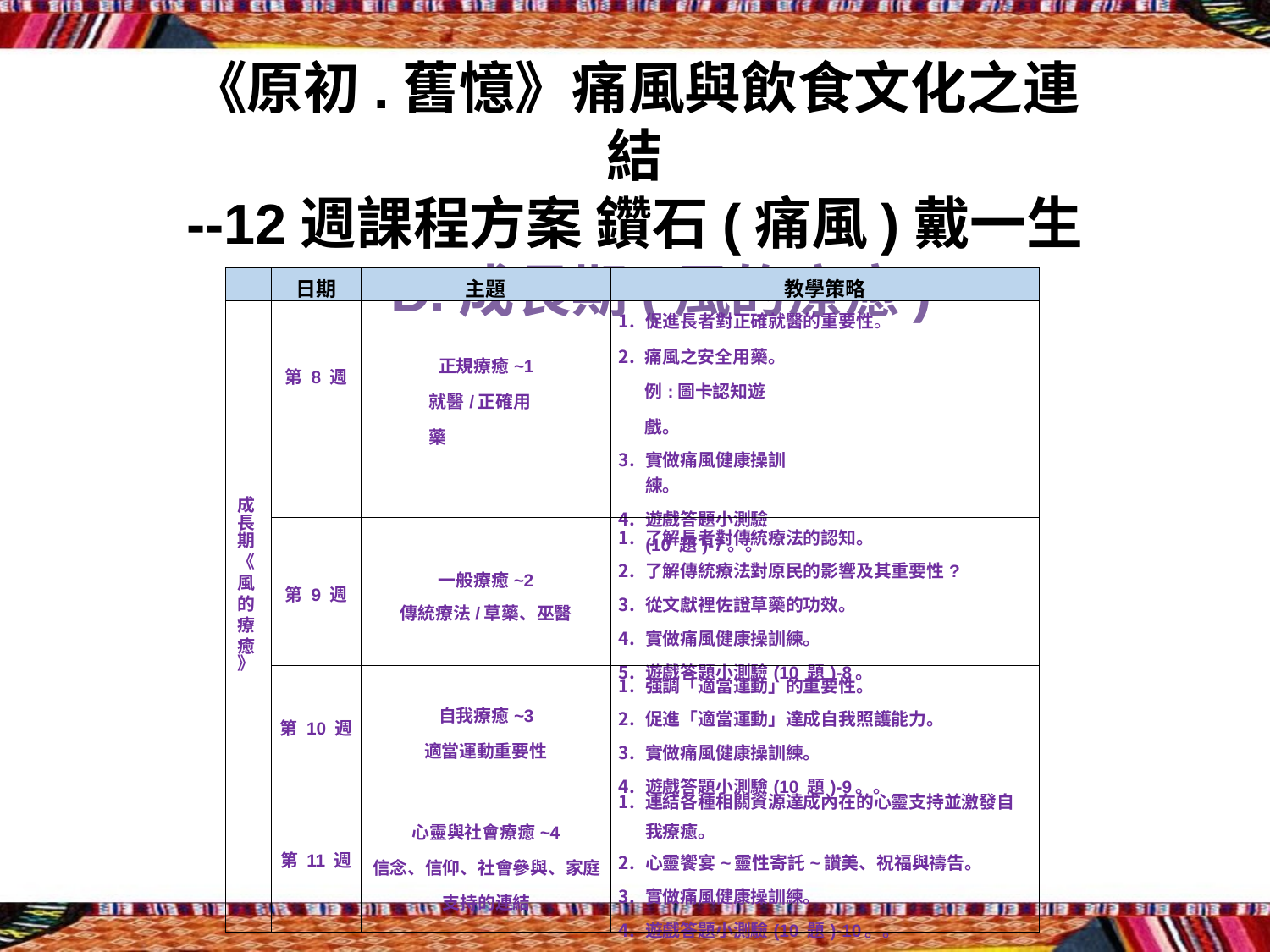

《原初.舊憶》痛風與飲食文化之連結
--12週課程方案 鑽石(痛風)戴一生
D.成長期(風的療癒)
|  | 日期 | 主題 | 教學策略 |
| --- | --- | --- | --- |
| 成 長 期 《 風 的 療 癒 》 | 第 8 週 | 正規療癒~1 就醫/正確用藥 | 促進長者對正確就醫的重要性。 痛風之安全用藥。 例:圖卡認知遊戲。 實做痛風健康操訓練。 遊戲答題小測驗(10 題)-7。。 |
|  | 第 9 週 | 一般療癒~2 傳統療法/草藥、巫醫 | 了解長者對傳統療法的認知。 了解傳統療法對原民的影響及其重要性? 從文獻裡佐證草藥的功效。 實做痛風健康操訓練。 遊戲答題小測驗(10 題)-8。 |
|  | 第 10 週 | 自我療癒~3 適當運動重要性 | 強調「適當運動」的重要性。 促進「適當運動」達成自我照護能力。 實做痛風健康操訓練。 遊戲答題小測驗(10 題)-9。。 |
|  | 第 11 週 | 心靈與社會療癒~4 信念、信仰、社會參與、家庭 支持的連結 | 連結各種相關資源達成內在的心靈支持並激發自 我療癒。 心靈饗宴~靈性寄託~讚美、祝福與禱告。 實做痛風健康操訓練。 遊戲答題小測驗(10 題)-10。。 |